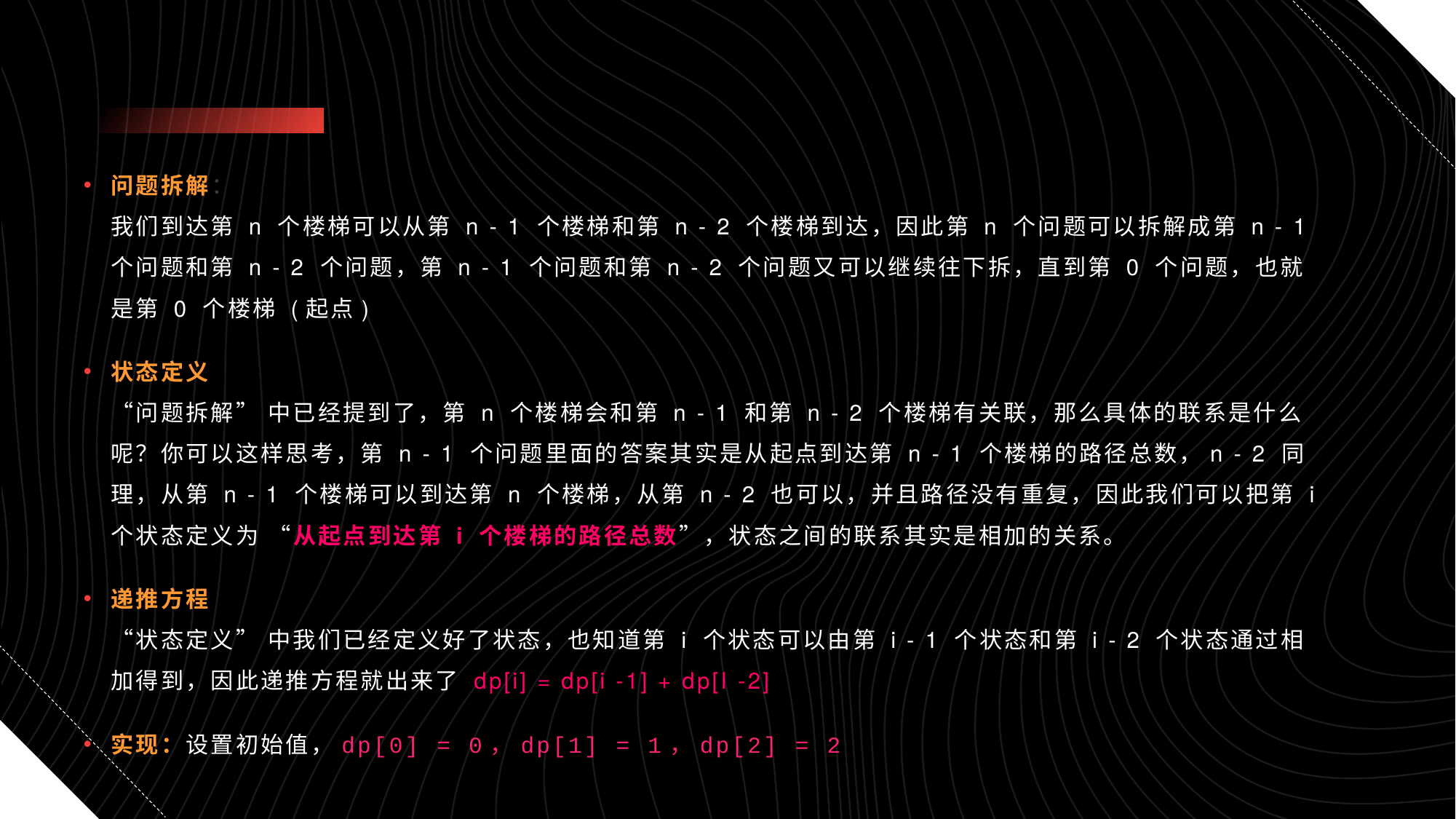

问题拆解：
我们到达第 n 个楼梯可以从第 n - 1 个楼梯和第 n - 2 个楼梯到达，因此第 n 个问题可以拆解成第 n - 1 个问题和第 n - 2 个问题，第 n - 1 个问题和第 n - 2 个问题又可以继续往下拆，直到第 0 个问题，也就是第 0 个楼梯 (起点)
状态定义
“问题拆解” 中已经提到了，第 n 个楼梯会和第 n - 1 和第 n - 2 个楼梯有关联，那么具体的联系是什么呢？你可以这样思考，第 n - 1 个问题里面的答案其实是从起点到达第 n - 1 个楼梯的路径总数，n - 2 同理，从第 n - 1 个楼梯可以到达第 n 个楼梯，从第 n - 2 也可以，并且路径没有重复，因此我们可以把第 i 个状态定义为 “从起点到达第 i 个楼梯的路径总数”，状态之间的联系其实是相加的关系。
递推方程
“状态定义” 中我们已经定义好了状态，也知道第 i 个状态可以由第 i - 1 个状态和第 i - 2 个状态通过相加得到，因此递推方程就出来了 dp[i] = dp[i -1] + dp[I -2]
实现：设置初始值，dp[0] = 0，dp[1] = 1，dp[2] = 2